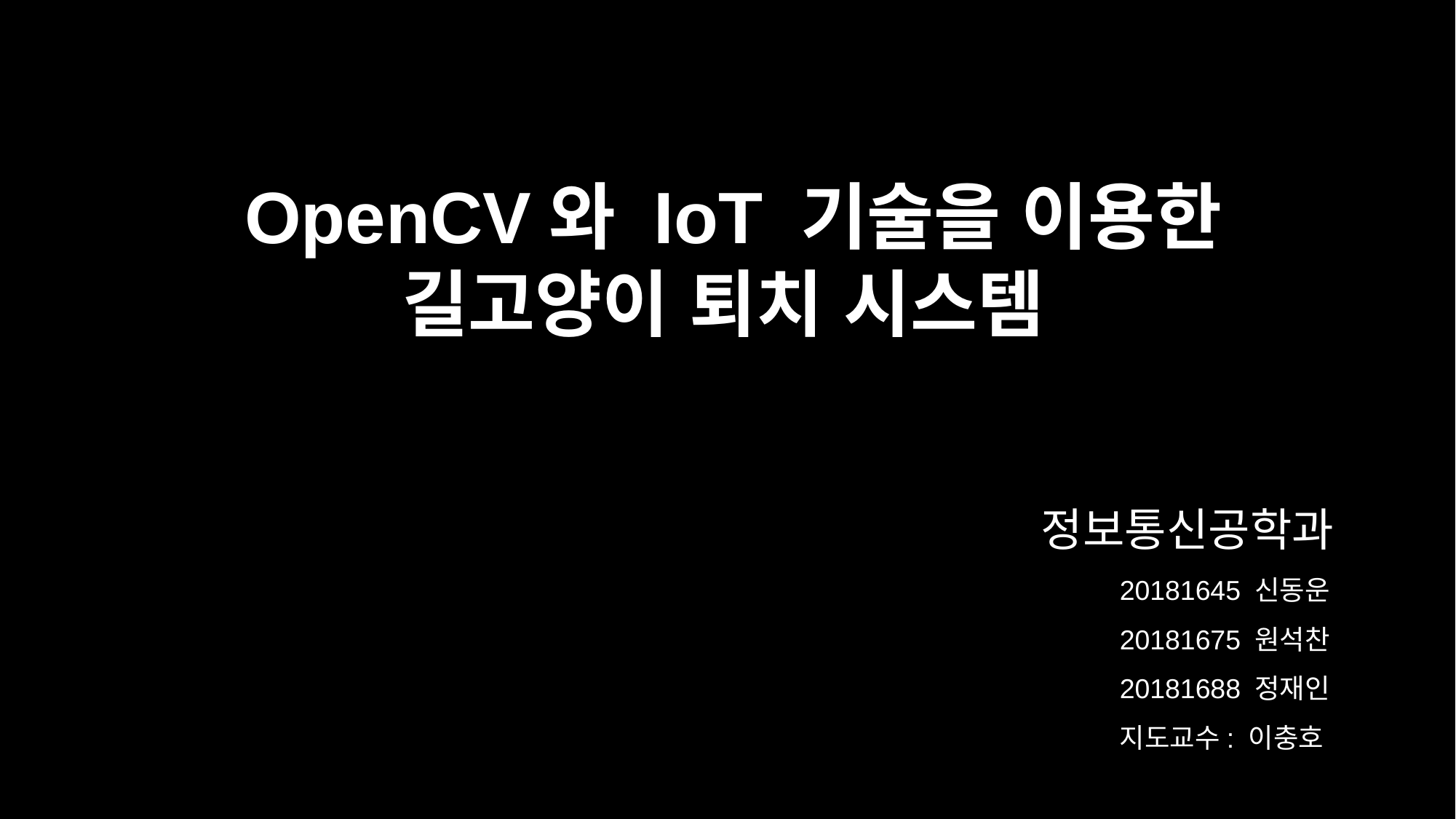

#
OpenCV와 IoT 기술을 이용한 길고양이 퇴치 시스템
정보통신공학과

20181645 신동운 20181675 원석찬 20181688 정재인
지도교수: 이충호